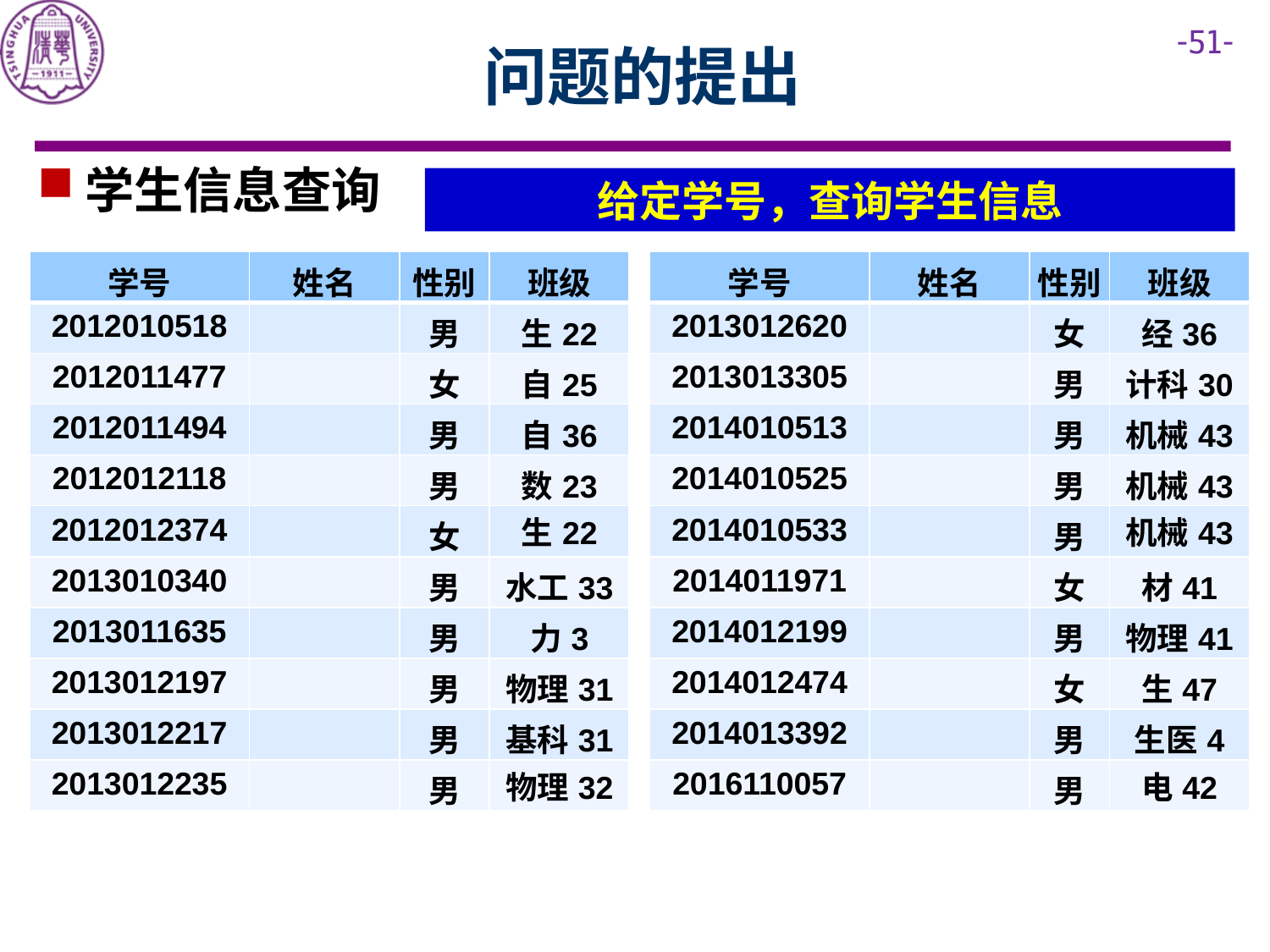

# 问题的提出
学生信息查询

给定学号，查询学生信息
| 学号 | 姓名 | 性别 | 班级 |
| --- | --- | --- | --- |
| 2012010518 |  | 男 | 生22 |
| 2012011477 |  | 女 | 自25 |
| 2012011494 |  | 男 | 自36 |
| 2012012118 |  | 男 | 数23 |
| 2012012374 |  | 女 | 生22 |
| 2013010340 |  | 男 | 水工33 |
| 2013011635 |  | 男 | 力3 |
| 2013012197 |  | 男 | 物理31 |
| 2013012217 |  | 男 | 基科31 |
| 2013012235 |  | 男 | 物理32 |
| 学号 | 姓名 | 性别 | 班级 |
| --- | --- | --- | --- |
| 2013012620 |  | 女 | 经36 |
| 2013013305 |  | 男 | 计科30 |
| 2014010513 |  | 男 | 机械43 |
| 2014010525 |  | 男 | 机械43 |
| 2014010533 |  | 男 | 机械43 |
| 2014011971 |  | 女 | 材41 |
| 2014012199 |  | 男 | 物理41 |
| 2014012474 |  | 女 | 生47 |
| 2014013392 |  | 男 | 生医4 |
| 2016110057 |  | 男 | 电42 |